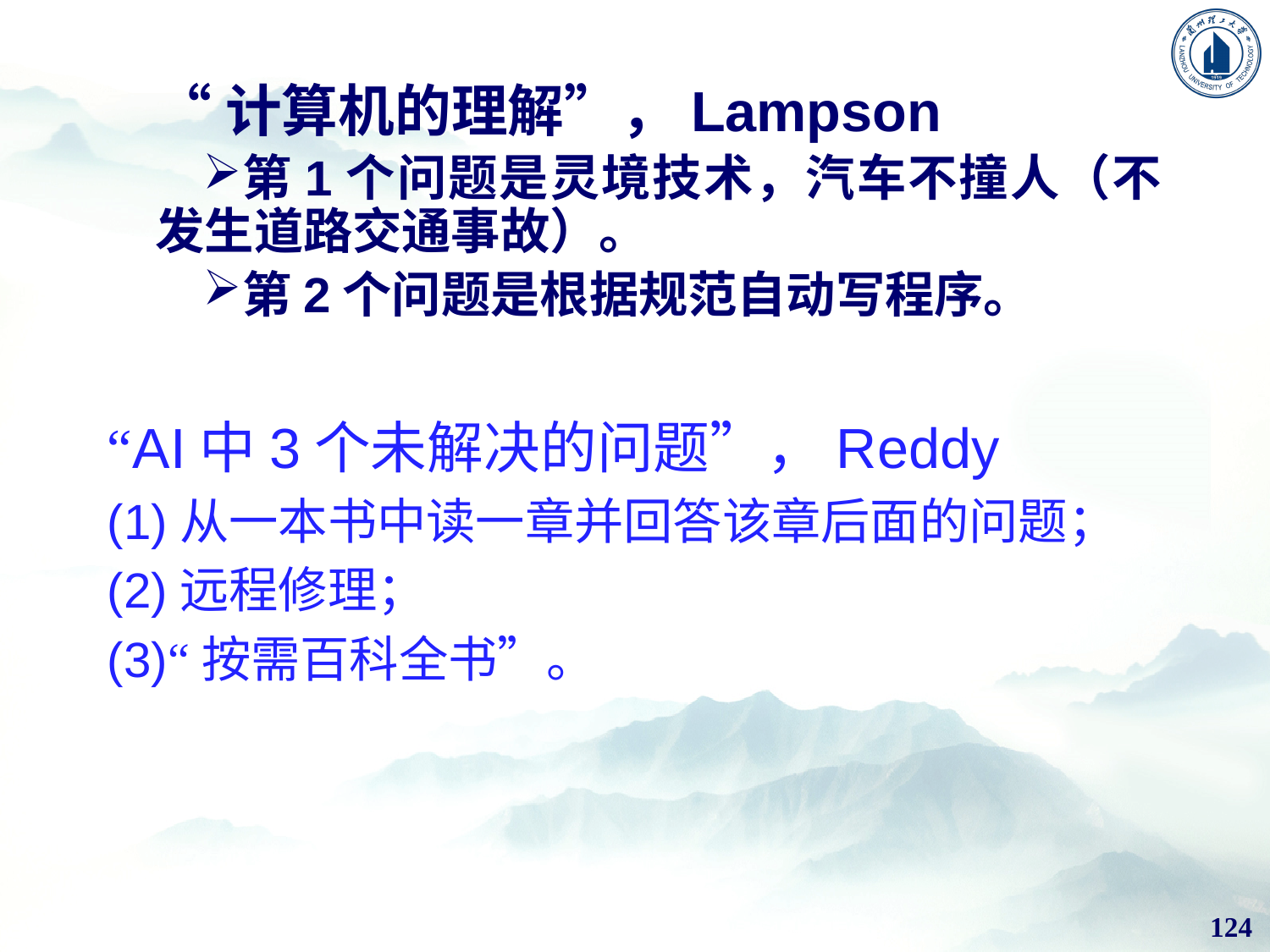

“计算机的理解”，Lampson
第1个问题是灵境技术，汽车不撞人（不发生道路交通事故）。
第2个问题是根据规范自动写程序。
“AI中3个未解决的问题”，Reddy
(1)从一本书中读一章并回答该章后面的问题；
(2)远程修理；
(3)“按需百科全书”。
124